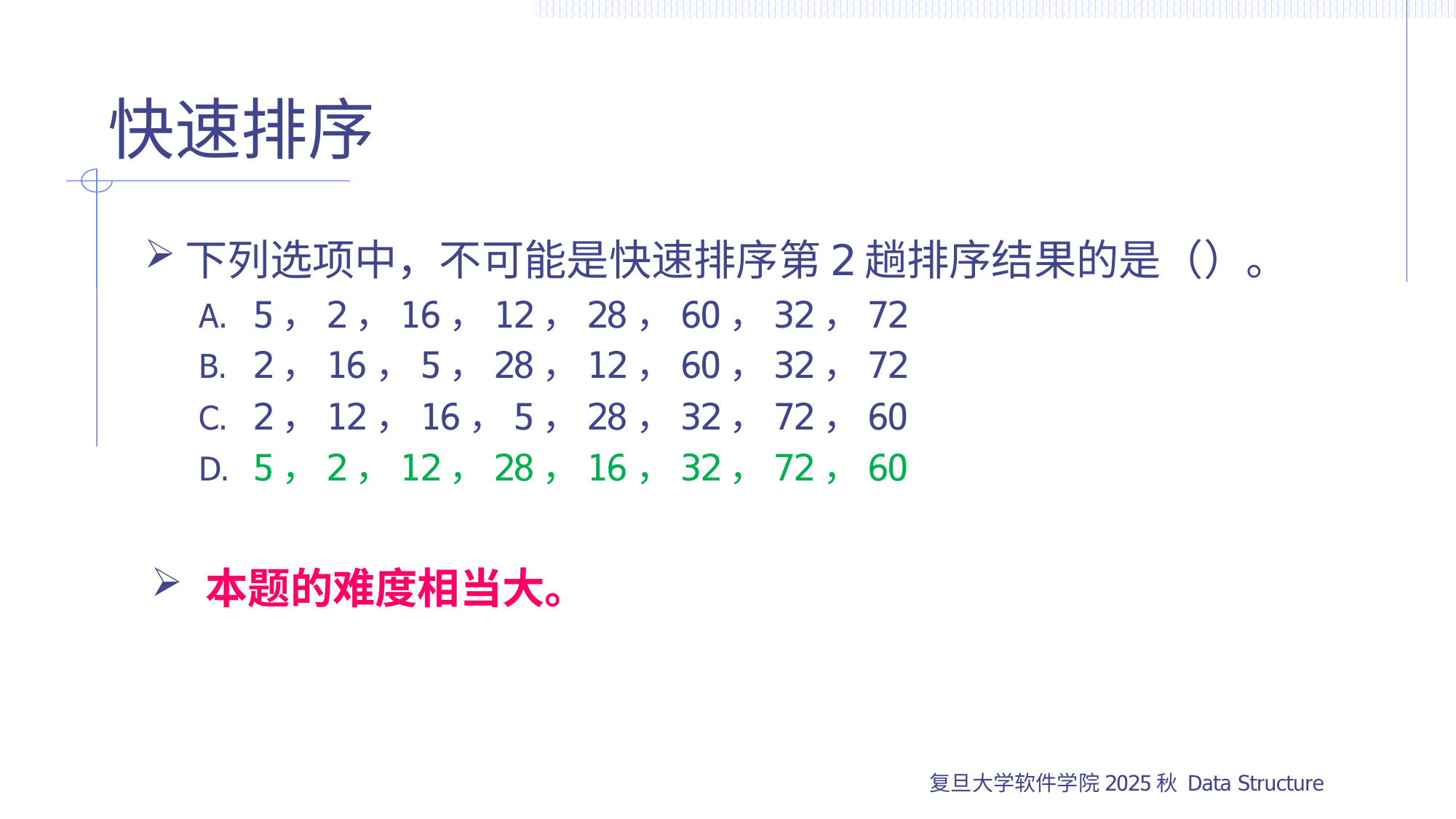

# 快速排序
下列选项中，不可能是快速排序第2趟排序结果的是（）。
5，2，16，12，28，60，32，72
2，16，5，28，12，60，32，72
2，12，16，5，28，32，72，60
5，2，12，28，16，32，72，60

本题的难度相当大。